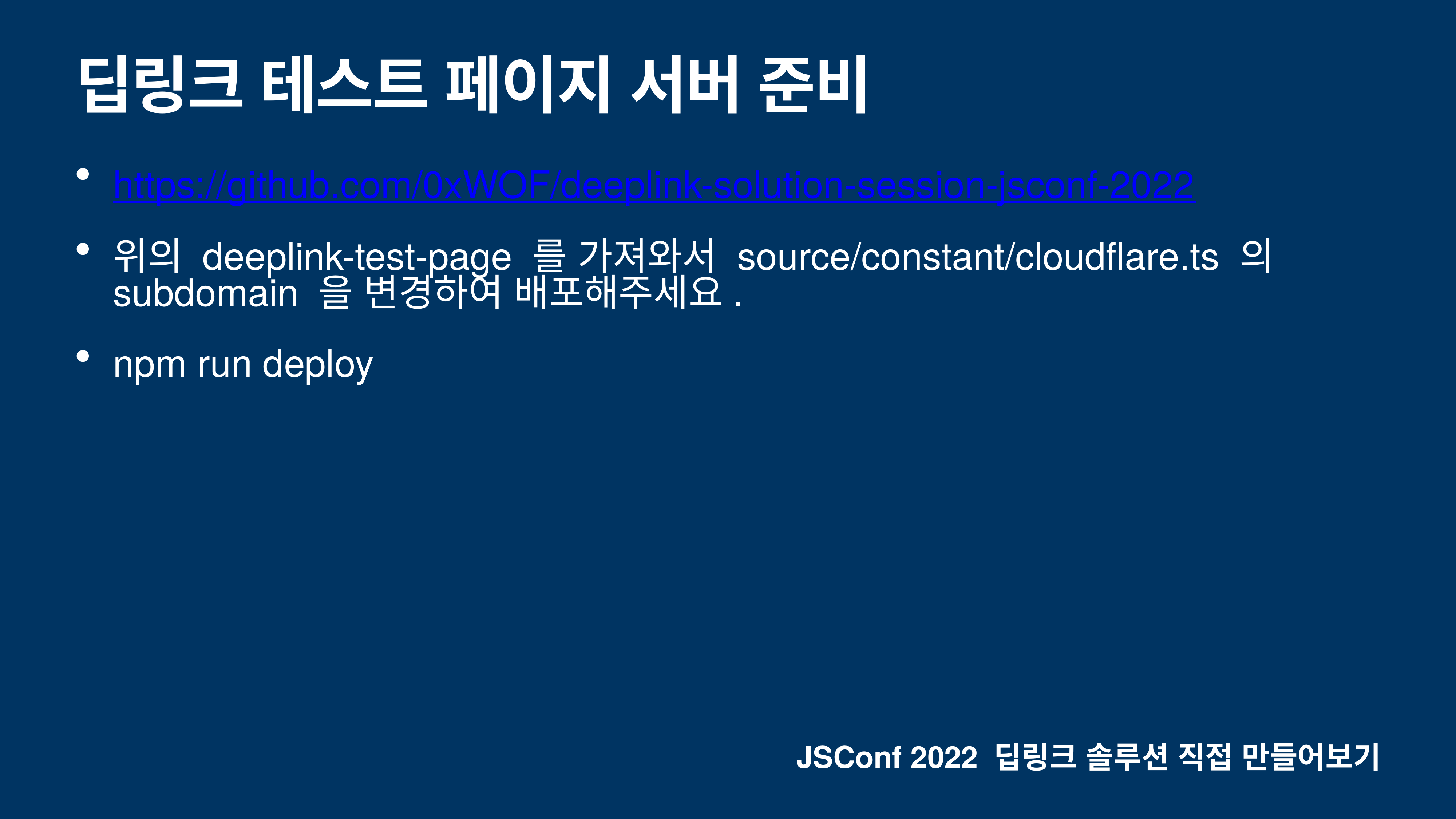

# 딥링크 테스트 페이지 서버 준비
https://github.com/0xWOF/deeplink-solution-session-jsconf-2022
위의 deeplink-test-page 를 가져와서 source/constant/cloudflare.ts 의 subdomain 을 변경하여 배포해주세요.
npm run deploy
JSConf 2022 딥링크 솔루션 직접 만들어보기